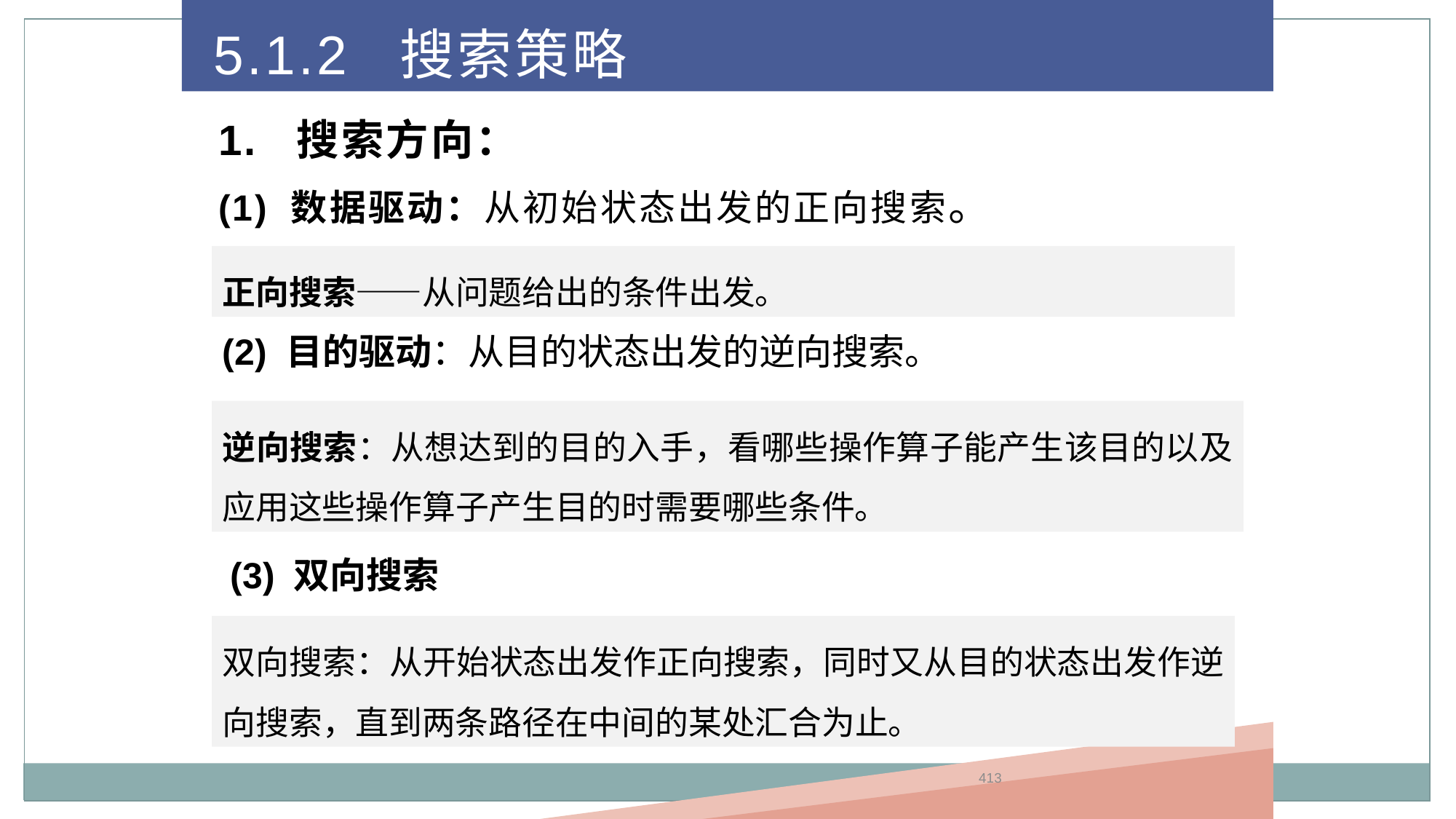

5.1.2  搜索策略
1.  搜索方向：
(1) 数据驱动：从初始状态出发的正向搜索。
正向搜索——从问题给出的条件出发。
(2) 目的驱动：从目的状态出发的逆向搜索。
逆向搜索：从想达到的目的入手，看哪些操作算子能产生该目的以及应用这些操作算子产生目的时需要哪些条件。
(3) 双向搜索
双向搜索：从开始状态出发作正向搜索，同时又从目的状态出发作逆向搜索，直到两条路径在中间的某处汇合为止。

413